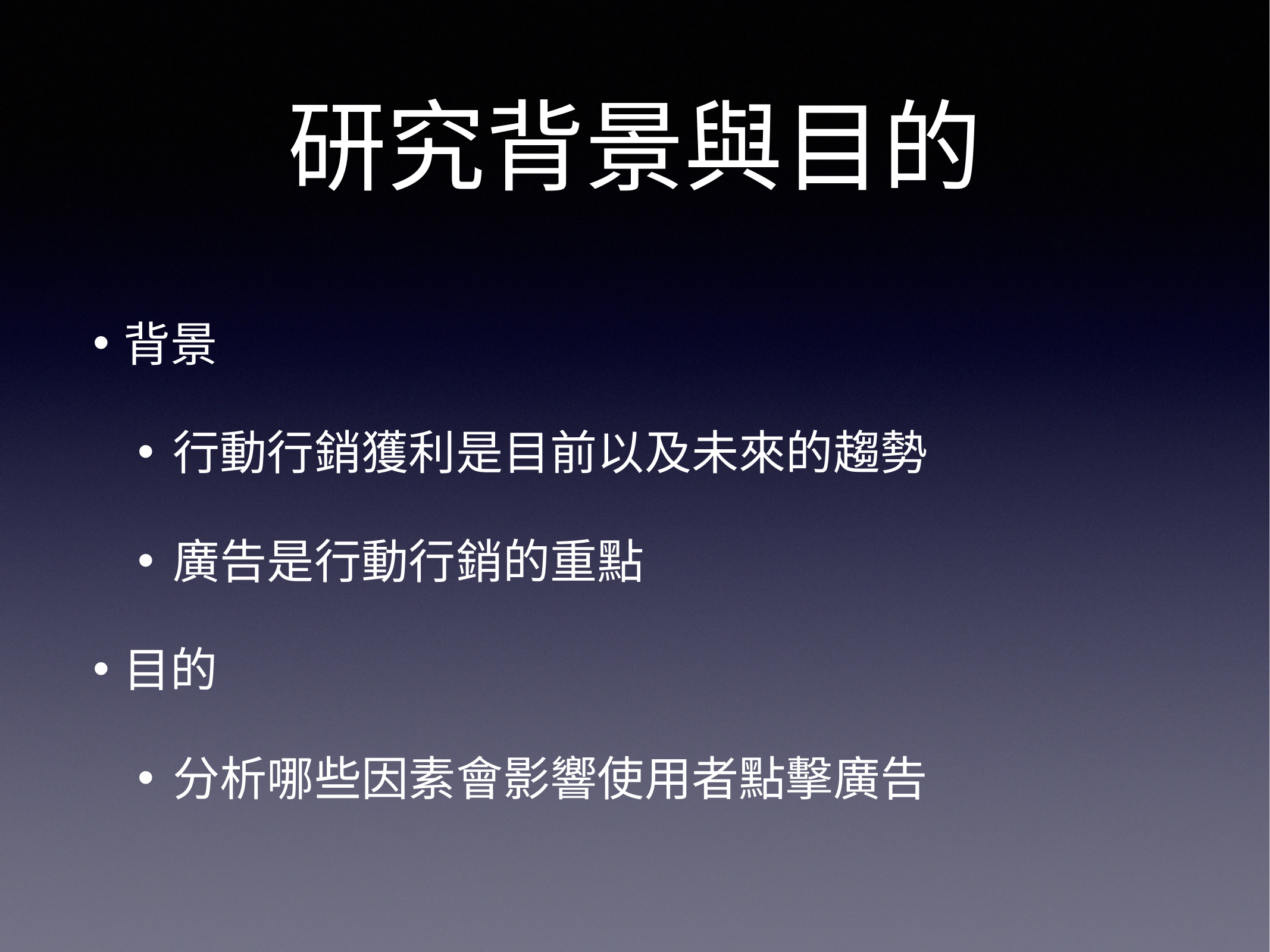

# 研究背景與目的
背景
行動行銷獲利是目前以及未來的趨勢
廣告是行動行銷的重點
目的
分析哪些因素會影響使用者點擊廣告